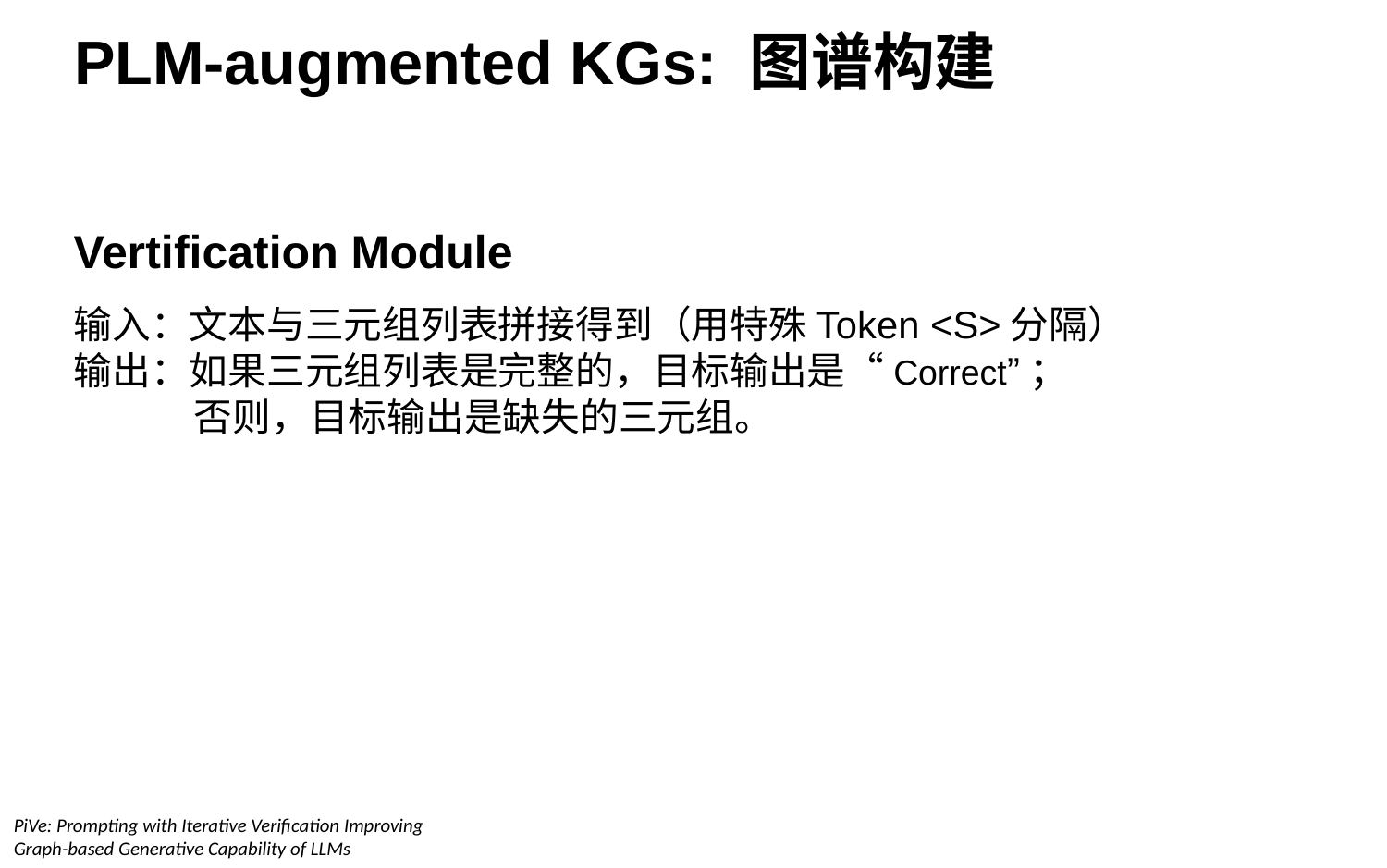

# PLM-augmented KGs: 图谱构建
Vertification Module
输入：文本与三元组列表拼接得到（用特殊Token <S>分隔）
输出：如果三元组列表是完整的，目标输出是“Correct”；
             否则，目标输出是缺失的三元组。
PiVe: Prompting with Iterative Verification Improving
Graph-based Generative Capability of LLMs